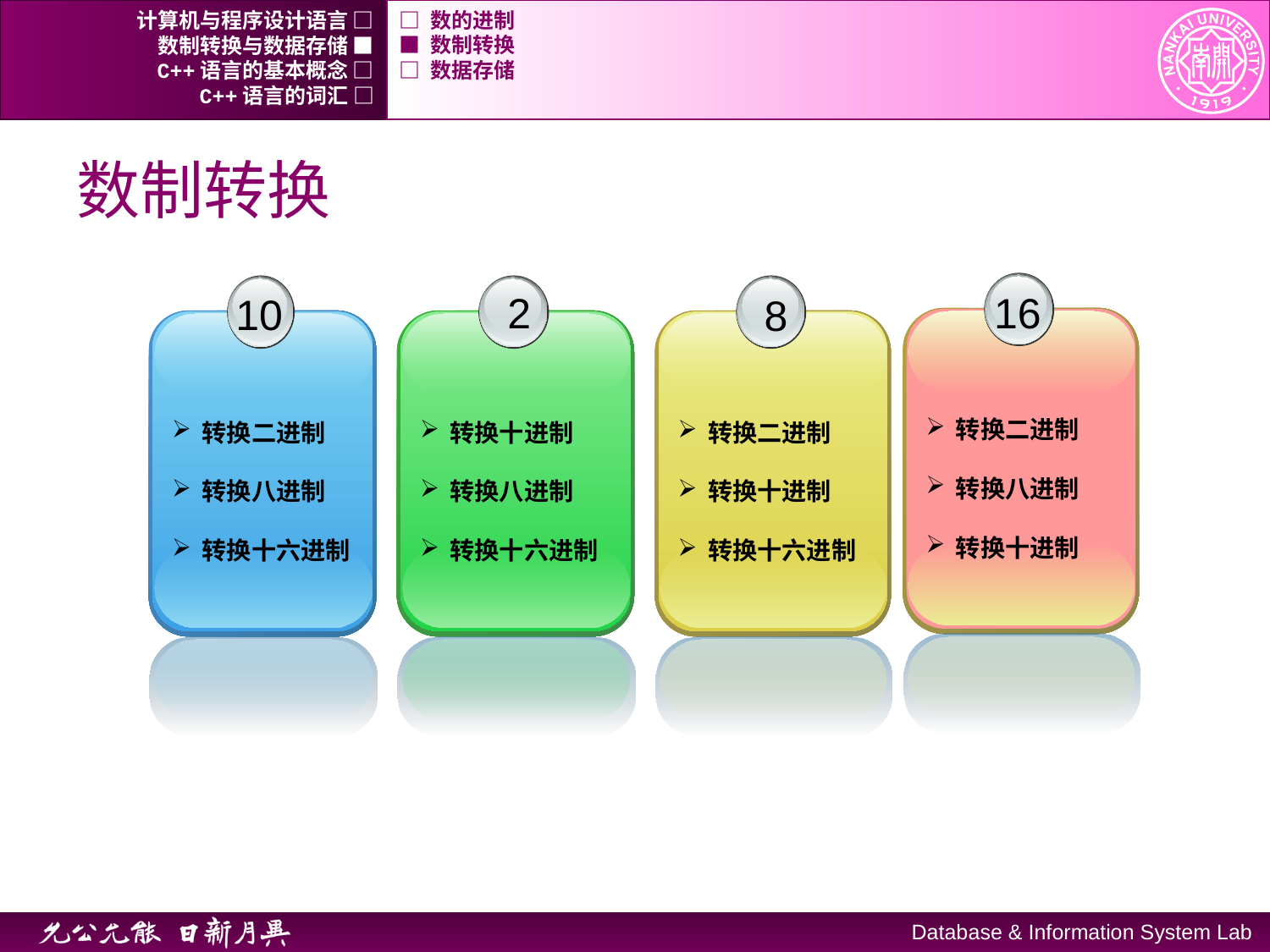

计算机与程序设计语言 □
□ 数的进制
数制转换与数据存储 ■
■ 数制转换
C++语言的基本概念 □
□ 数据存储
C++语言的词汇 □
# 数制转换

16
2
10
8
转换二进制
转换八进制
转换十进制
转换二进制
转换八进制
转换十六进制
转换十进制
转换八进制
转换十六进制
转换二进制
转换十进制
转换十六进制